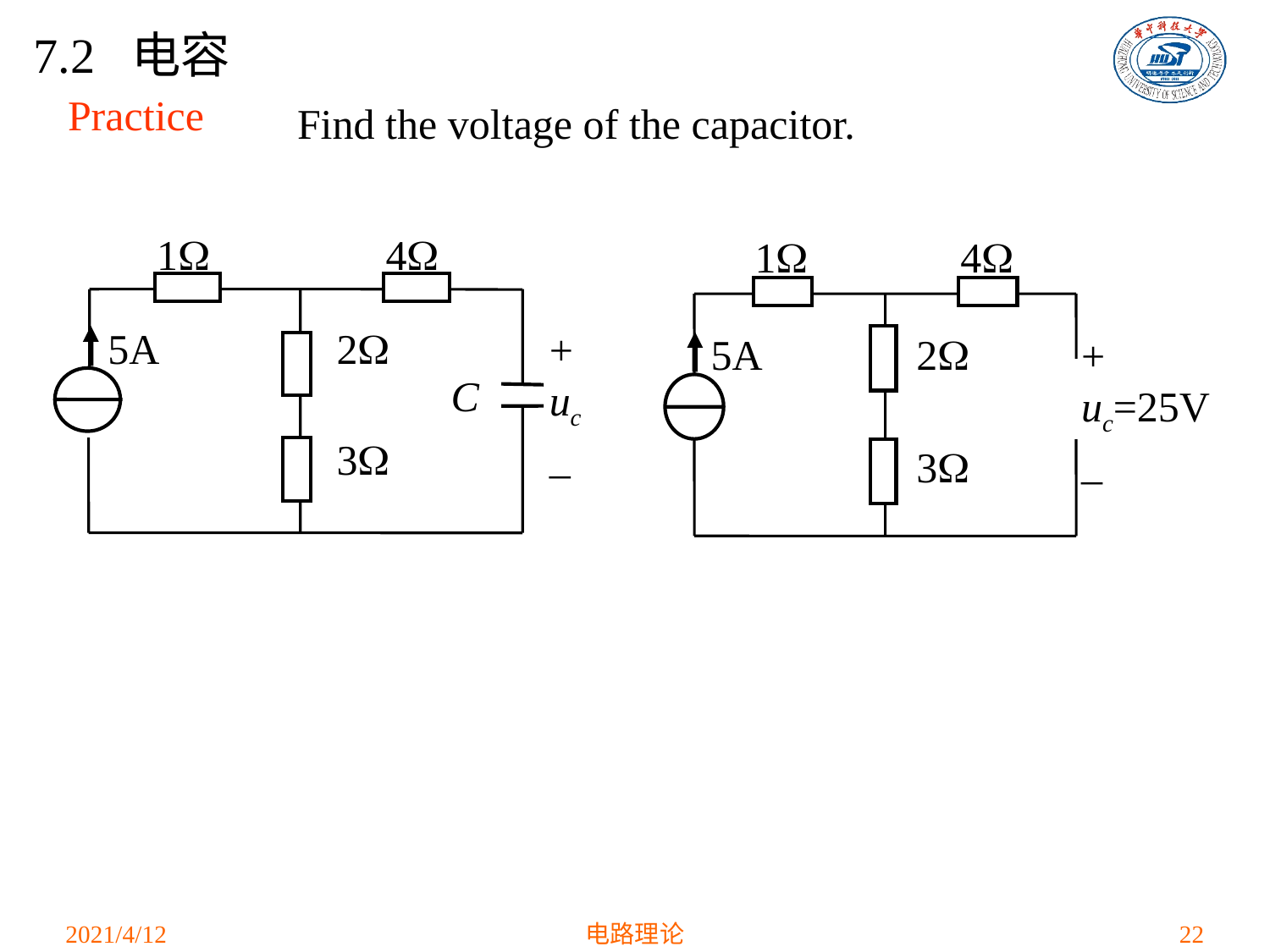

7.2  电容
# Practice
Find the voltage of the capacitor.
1Ω
4Ω

5A
2Ω
+
uc
_

C

3Ω

1Ω
4Ω

5A

2Ω
+
uc=25V
_

3Ω

2021/4/12
电路理论
22